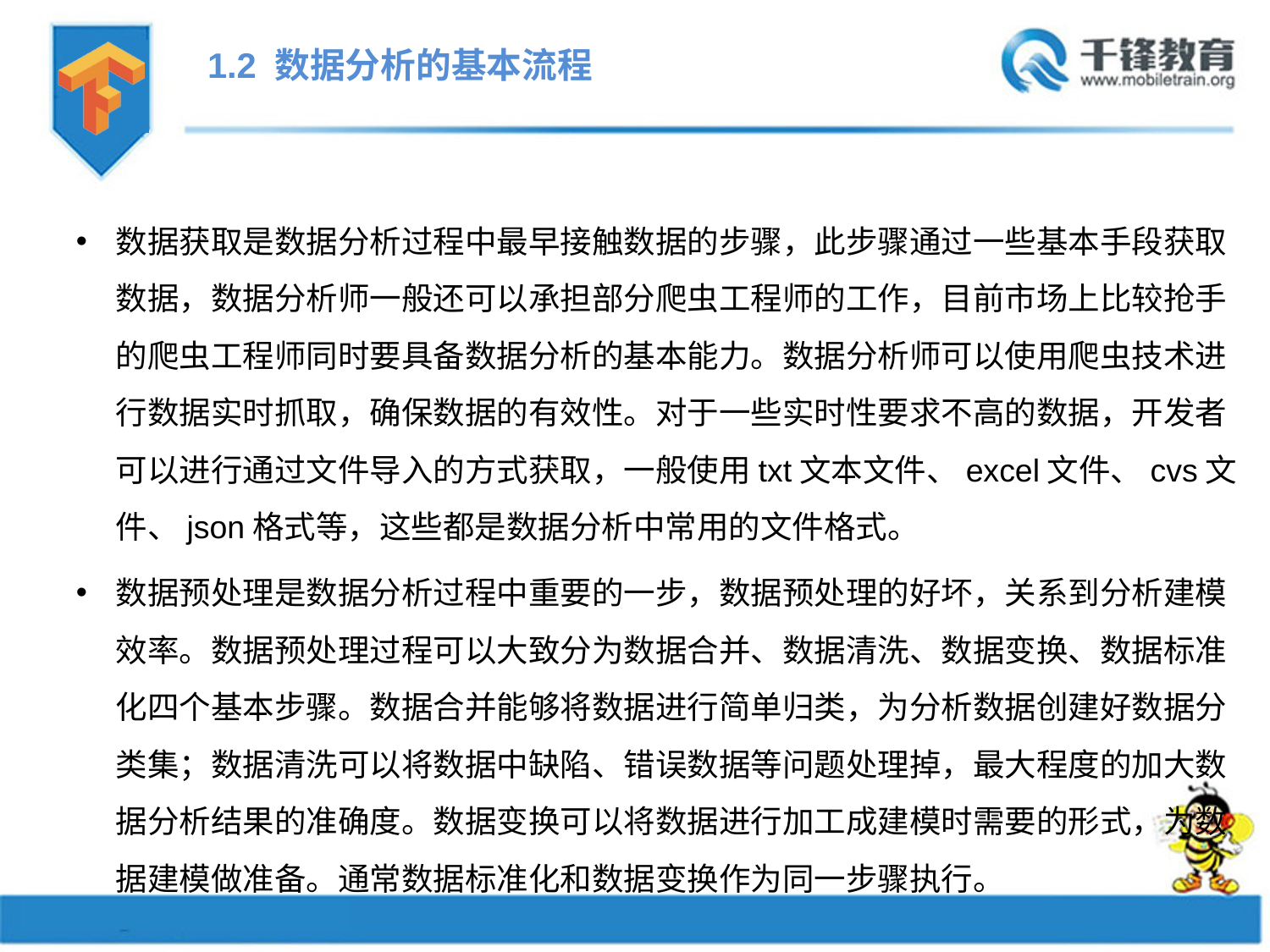

1.2 数据分析的基本流程
数据获取是数据分析过程中最早接触数据的步骤，此步骤通过一些基本手段获取数据，数据分析师一般还可以承担部分爬虫工程师的工作，目前市场上比较抢手的爬虫工程师同时要具备数据分析的基本能力。数据分析师可以使用爬虫技术进行数据实时抓取，确保数据的有效性。对于一些实时性要求不高的数据，开发者可以进行通过文件导入的方式获取，一般使用txt文本文件、excel文件、cvs文件、json格式等，这些都是数据分析中常用的文件格式。
数据预处理是数据分析过程中重要的一步，数据预处理的好坏，关系到分析建模效率。数据预处理过程可以大致分为数据合并、数据清洗、数据变换、数据标准化四个基本步骤。数据合并能够将数据进行简单归类，为分析数据创建好数据分类集；数据清洗可以将数据中缺陷、错误数据等问题处理掉，最大程度的加大数据分析结果的准确度。数据变换可以将数据进行加工成建模时需要的形式，为数据建模做准备。通常数据标准化和数据变换作为同一步骤执行。